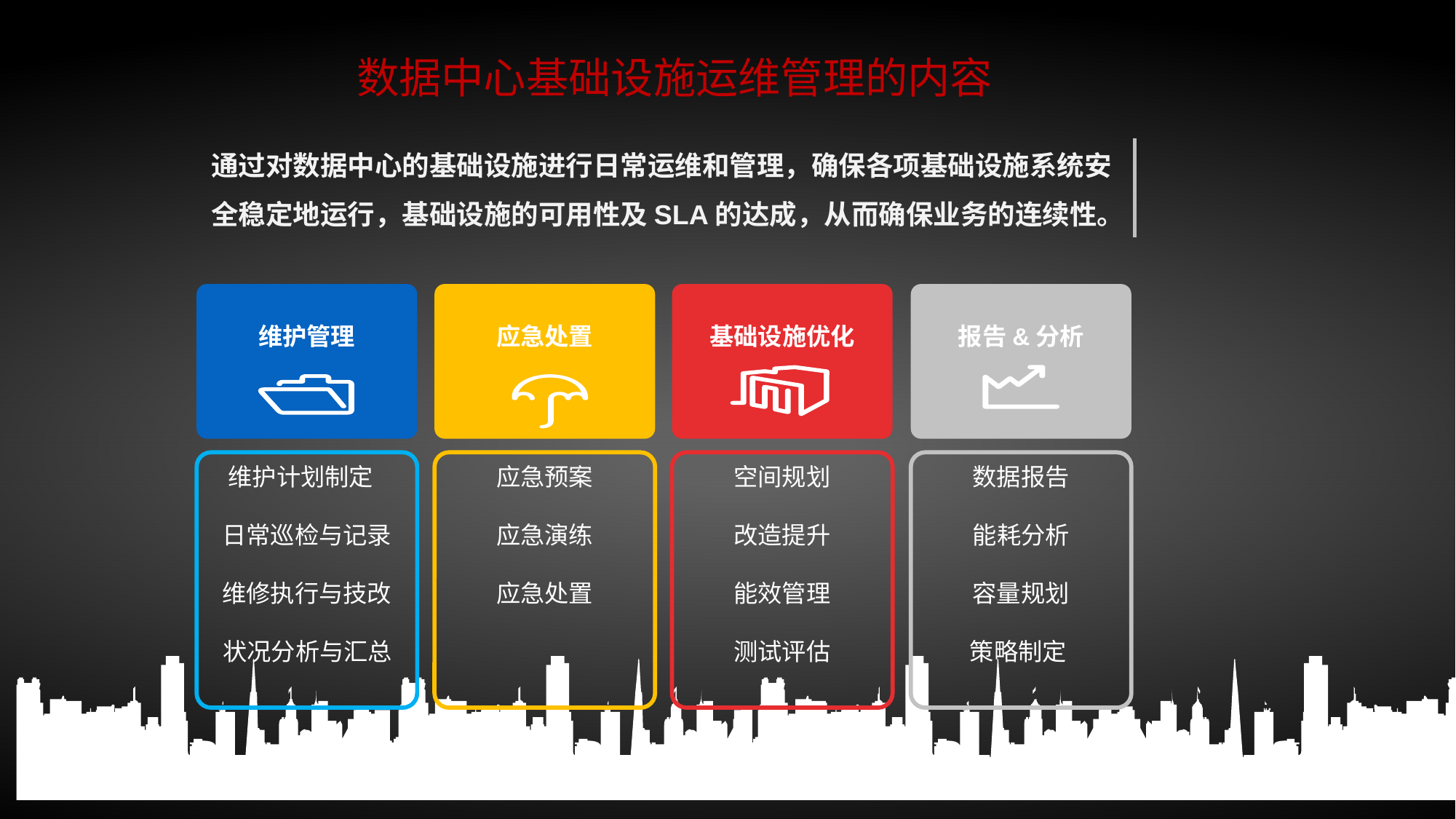

数据中心基础设施运维管理的内容
通过对数据中心的基础设施进行日常运维和管理，确保各项基础设施系统安全稳定地运行，基础设施的可用性及SLA的达成，从而确保业务的连续性。

应急处置

维护管理

报告&分析

基础设施优化

应急预案

应急演练

应急处置
  维护计划制定

日常巡检与记录

维修执行与技改

 状况分析与汇总

数据报告

能耗分析

容量规划

       策略制定
空间规划

改造提升

能效管理

测试评估